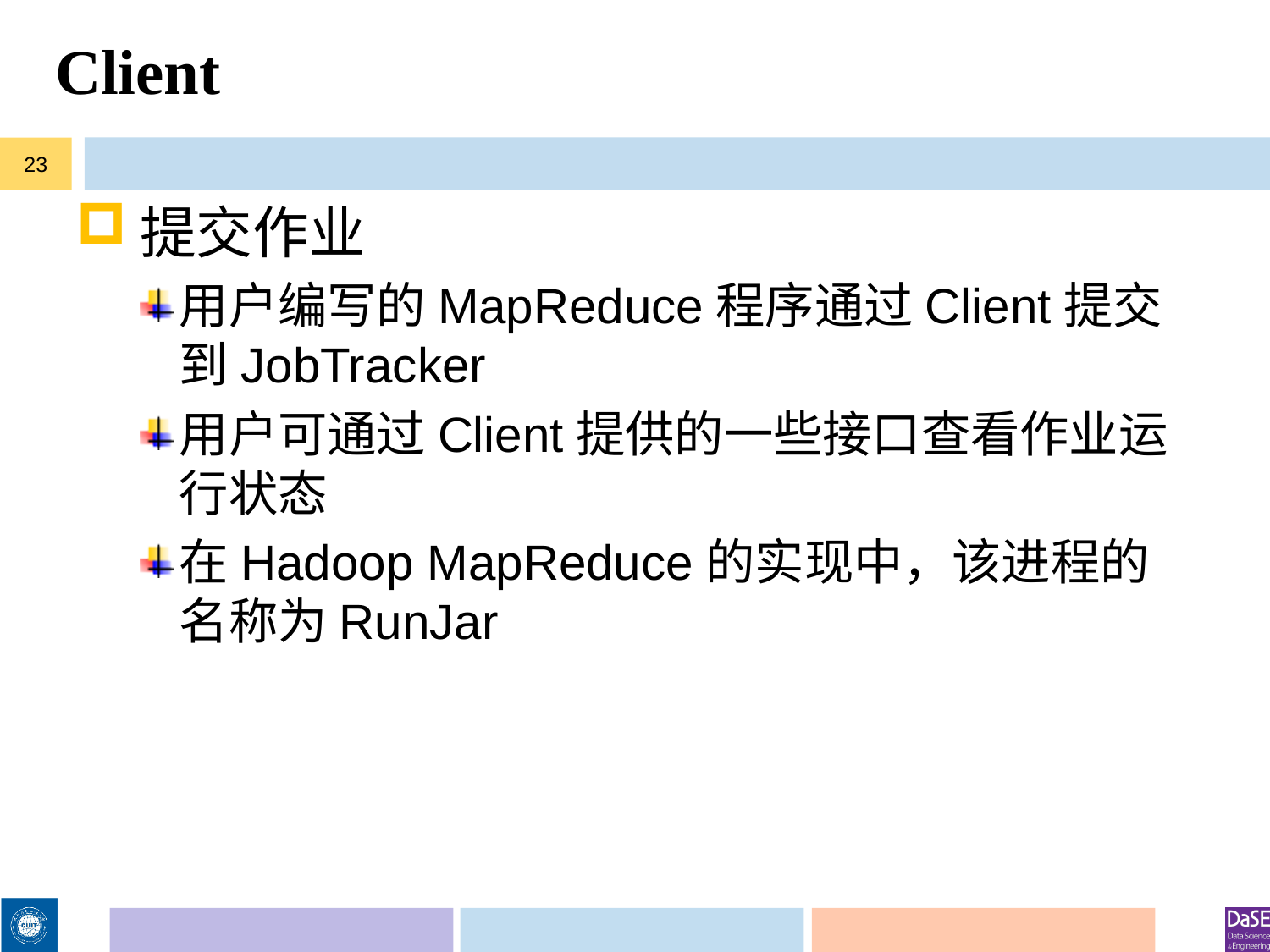

# Client
23
提交作业
用户编写的MapReduce程序通过Client提交到JobTracker
用户可通过Client提供的一些接口查看作业运行状态
在Hadoop MapReduce的实现中，该进程的名称为RunJar